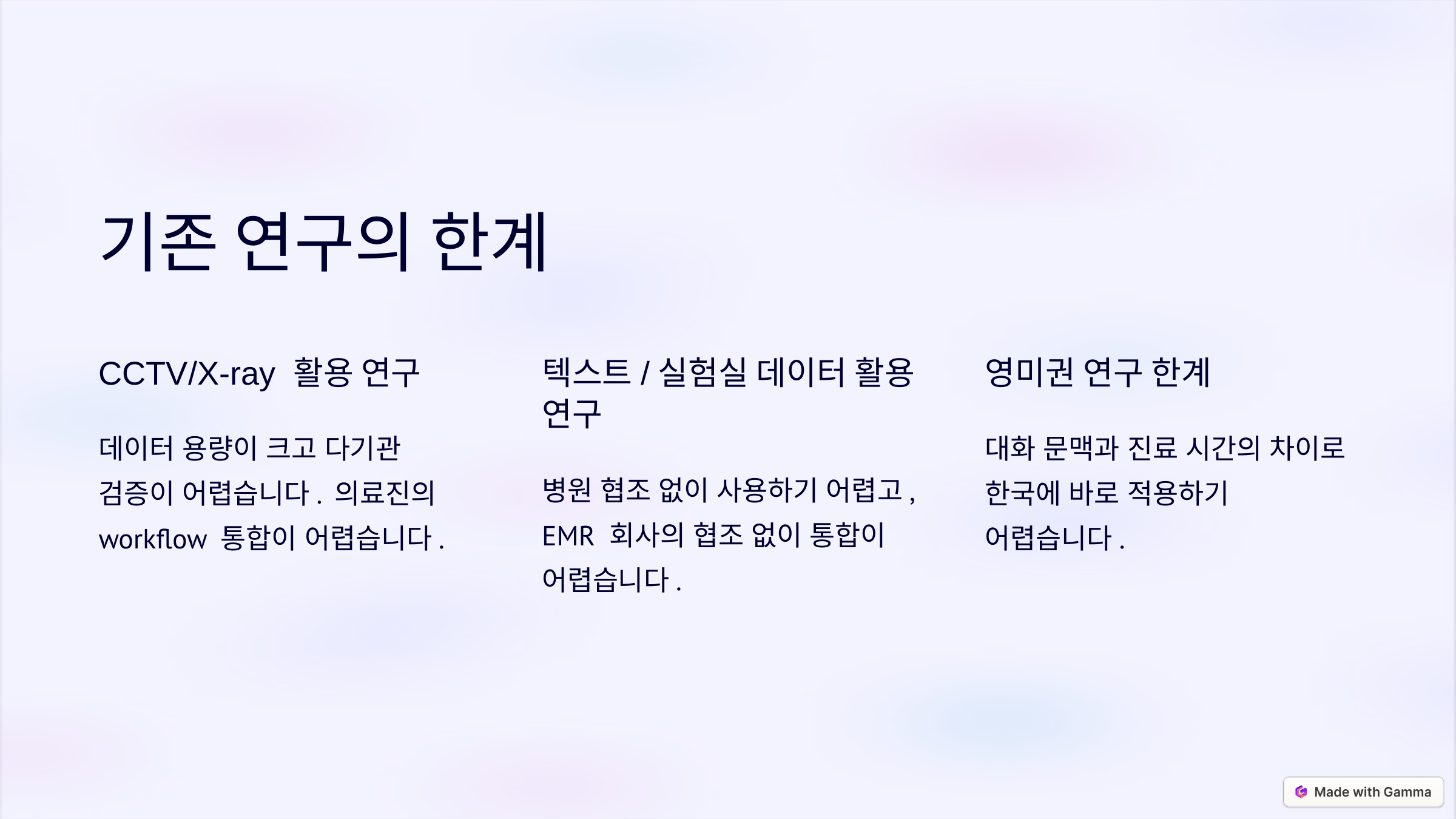

기존 연구의 한계
CCTV/X-ray 활용 연구
텍스트/실험실 데이터 활용 연구
영미권 연구 한계
데이터 용량이 크고 다기관 검증이 어렵습니다. 의료진의 workflow 통합이 어렵습니다.
대화 문맥과 진료 시간의 차이로 한국에 바로 적용하기 어렵습니다.
병원 협조 없이 사용하기 어렵고, EMR 회사의 협조 없이 통합이 어렵습니다.